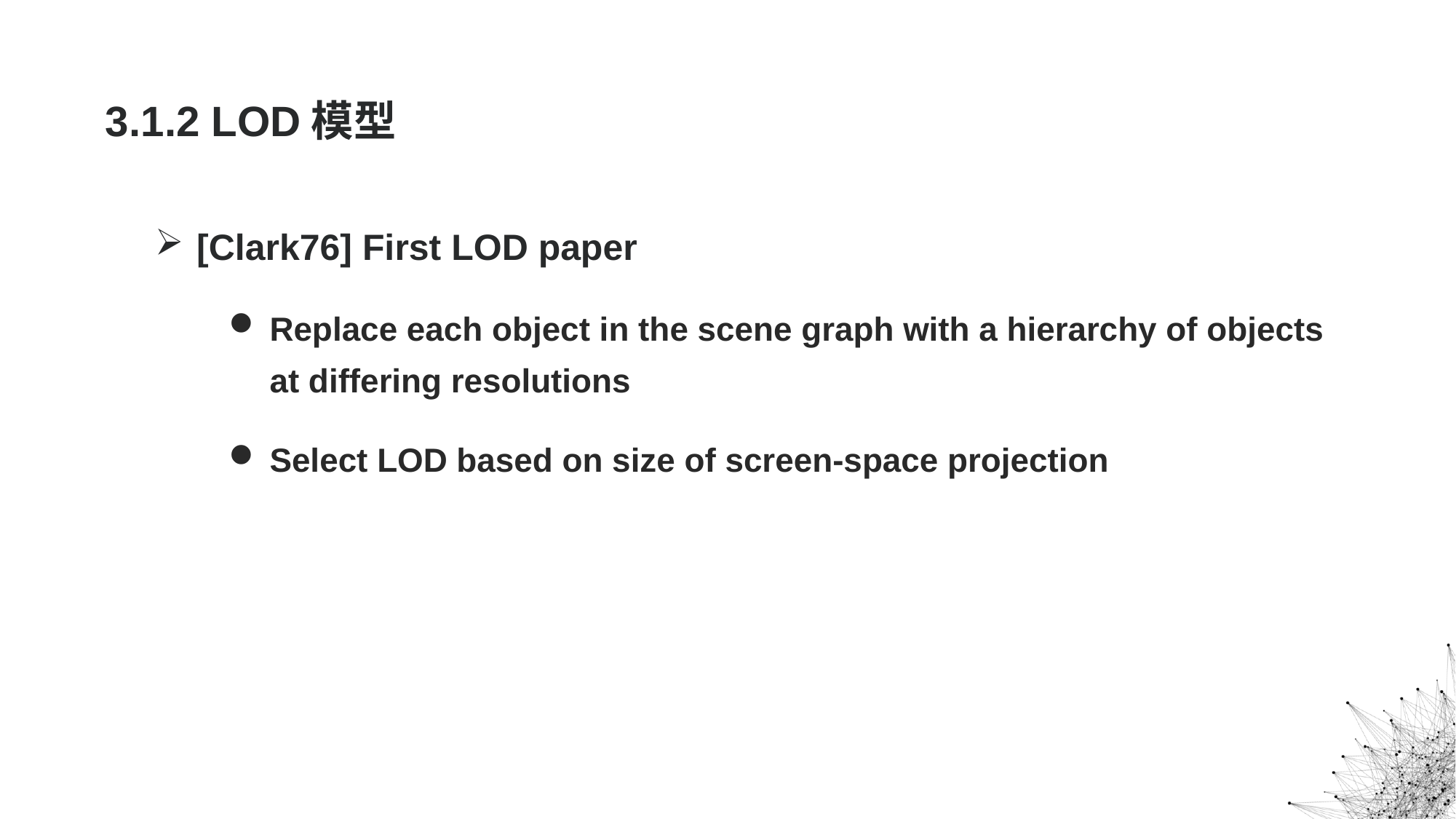

# 3.1.2 LOD模型
[Clark76] First LOD paper
Replace each object in the scene graph with a hierarchy of objects at differing resolutions
Select LOD based on size of screen-space projection